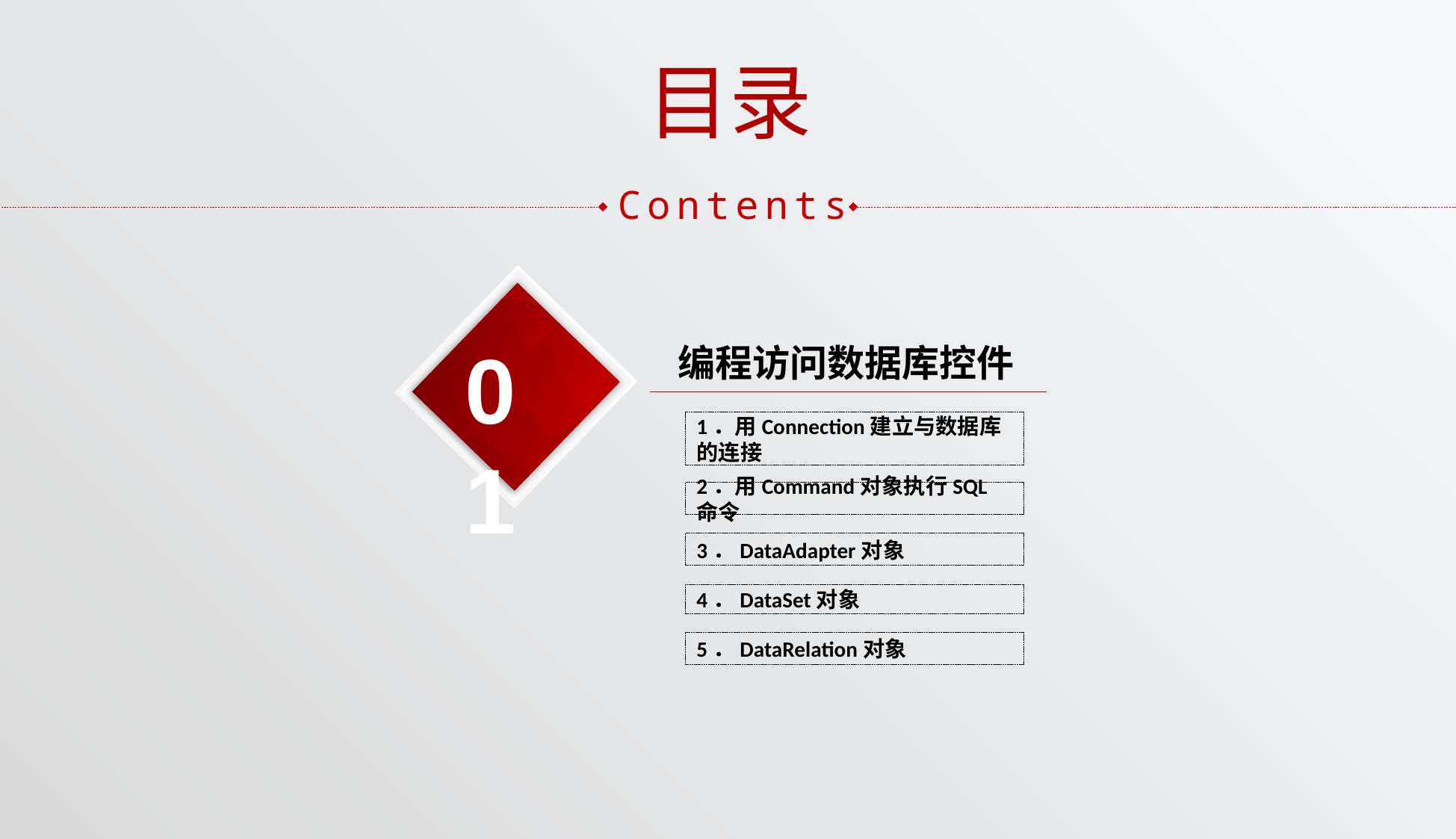

目录
Contents

01
编程访问数据库控件
1．用Connection建立与数据库的连接
2．用Command对象执行SQL命令
3．DataAdapter对象
4．DataSet对象
5．DataRelation对象